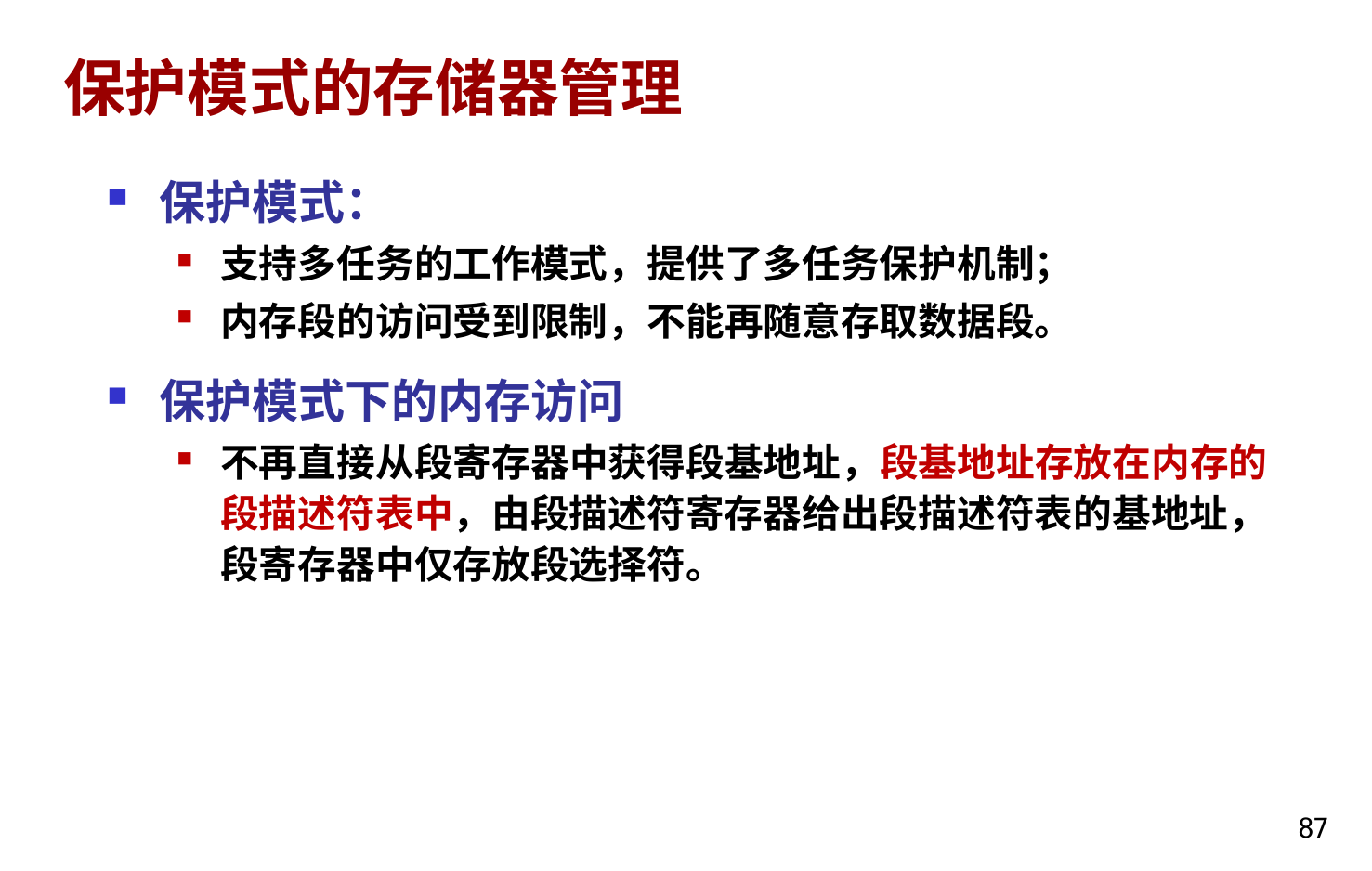

# 保护模式的存储器管理
保护模式：
支持多任务的工作模式，提供了多任务保护机制；
内存段的访问受到限制，不能再随意存取数据段。
保护模式下的内存访问
不再直接从段寄存器中获得段基地址，段基地址存放在内存的段描述符表中，由段描述符寄存器给出段描述符表的基地址，段寄存器中仅存放段选择符。
87